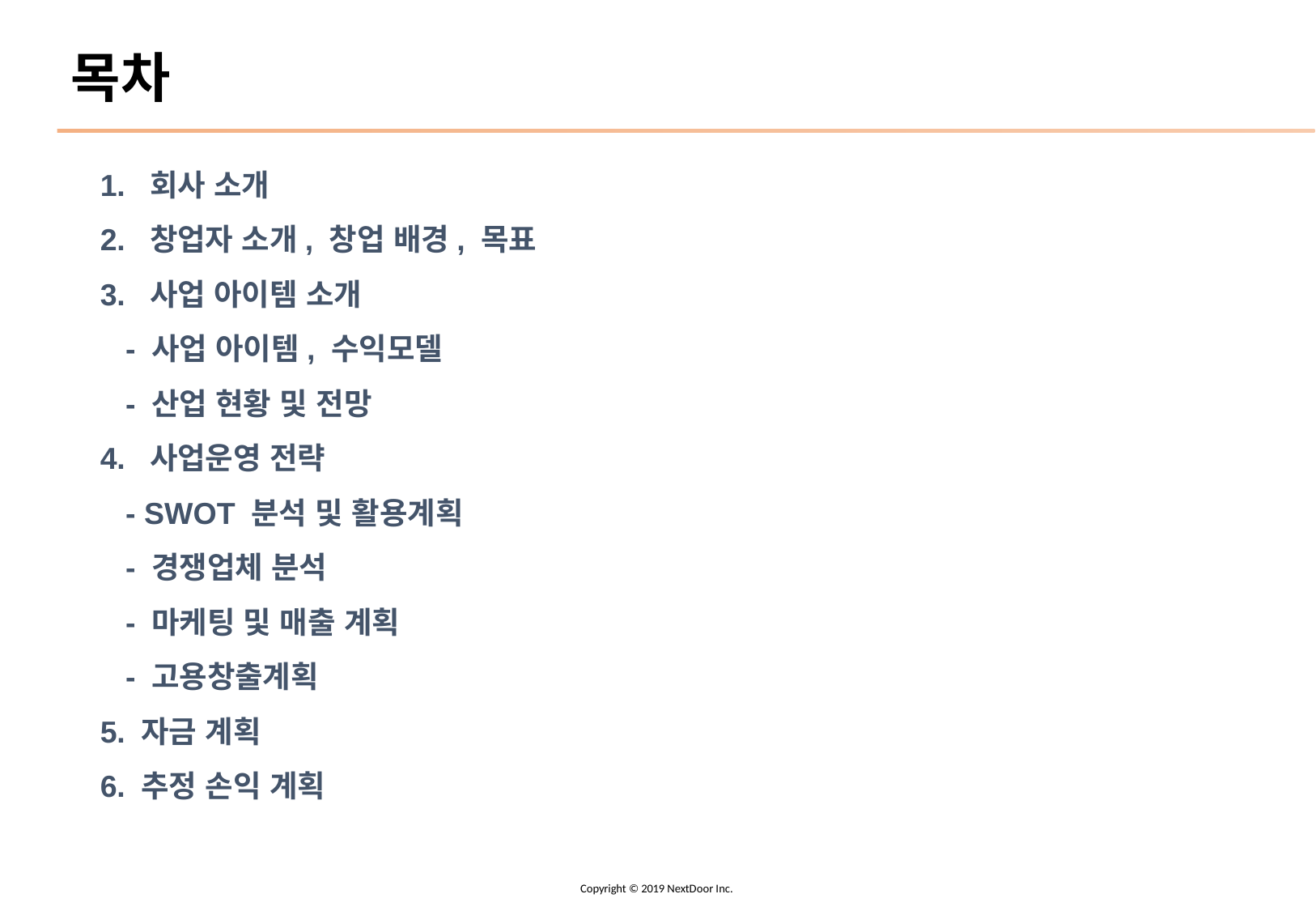

# 목차
 1.  회사 소개
 2.  창업자 소개, 창업 배경, 목표
 3.  사업 아이템 소개
    - 사업 아이템, 수익모델
    - 산업 현황 및 전망
 4.  사업운영 전략
    - SWOT 분석 및 활용계획
    - 경쟁업체 분석
    - 마케팅 및 매출 계획
    - 고용창출계획
 5. 자금 계획
 6. 추정 손익 계획